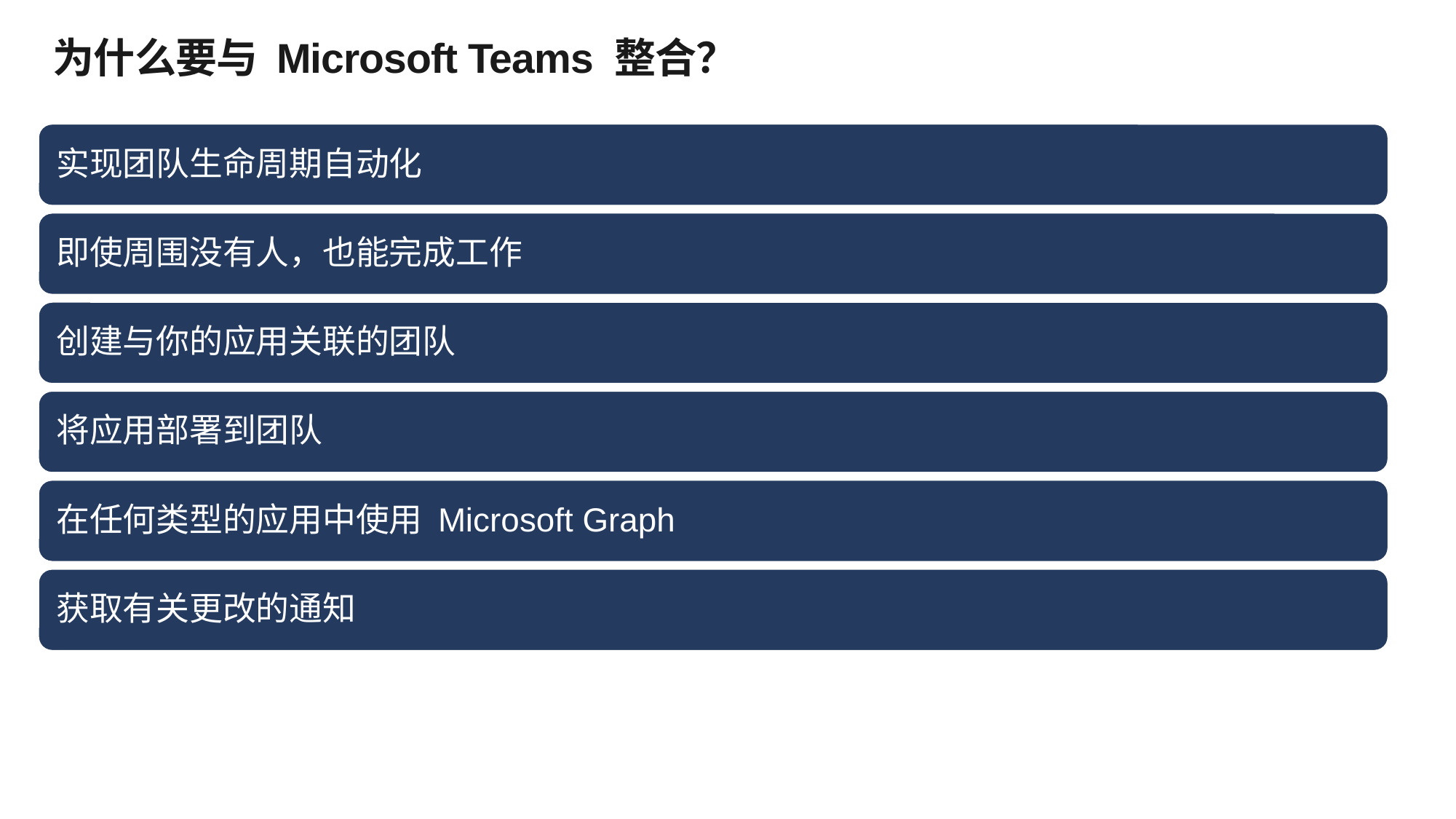

# 为什么要与 Microsoft Teams 整合？
实现团队生命周期自动化
即使周围没有人，也能完成工作
创建与你的应用关联的团队
将应用部署到团队
在任何类型的应用中使用 Microsoft Graph
获取有关更改的通知